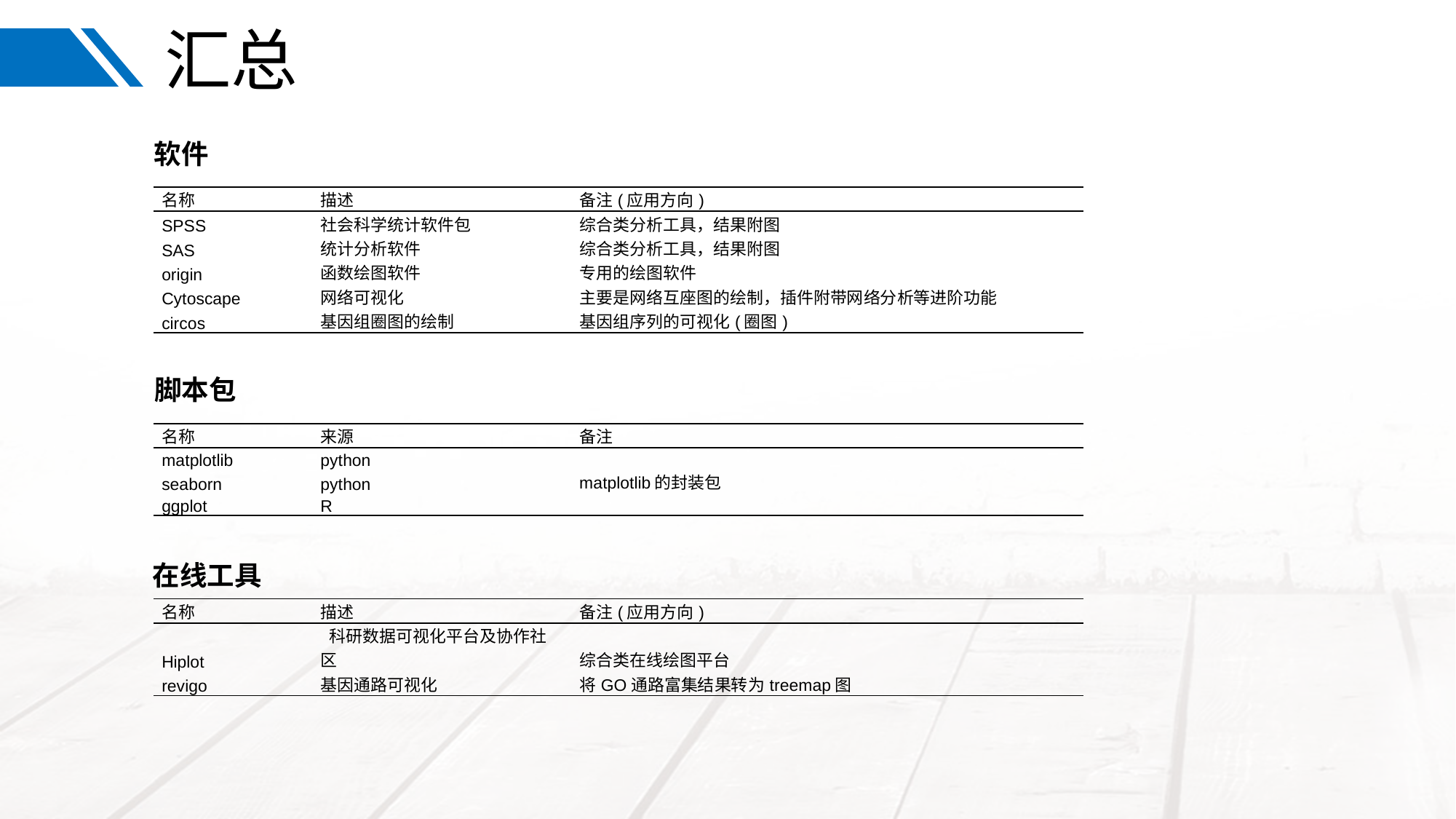

# 汇总

软件
| 名称 | 描述 | 备注(应用方向) |
| --- | --- | --- |
| SPSS | 社会科学统计软件包 | 综合类分析工具，结果附图 |
| SAS | 统计分析软件 | 综合类分析工具，结果附图 |
| origin | 函数绘图软件 | 专用的绘图软件 |
| Cytoscape | 网络可视化 | 主要是网络互座图的绘制，插件附带网络分析等进阶功能 |
| circos | 基因组圈图的绘制 | 基因组序列的可视化(圈图) |
脚本包
| 名称 | 来源 | 备注 |
| --- | --- | --- |
| matplotlib | python |  |
| seaborn | python | matplotlib的封装包 |
| ggplot | R |  |
在线工具

| 名称 | 描述 | 备注(应用方向) |
| --- | --- | --- |
| Hiplot | 科研数据可视化平台及协作社区 | 综合类在线绘图平台 |
| revigo | 基因通路可视化 | 将GO通路富集结果转为treemap图 |